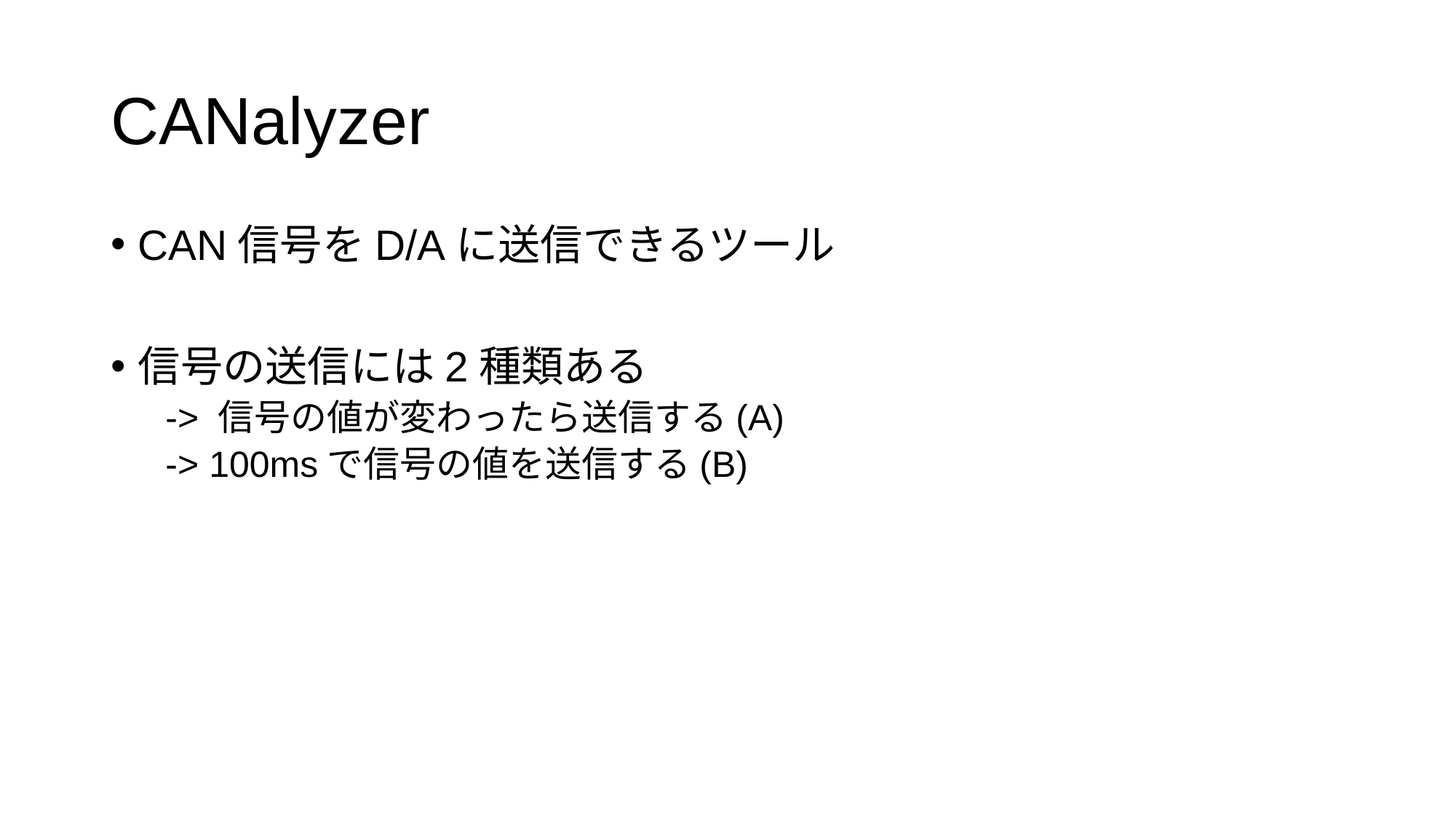

# CANalyzer
CAN信号をD/Aに送信できるツール

信号の送信には2種類ある
-> 信号の値が変わったら送信する(A)
-> 100msで信号の値を送信する(B)